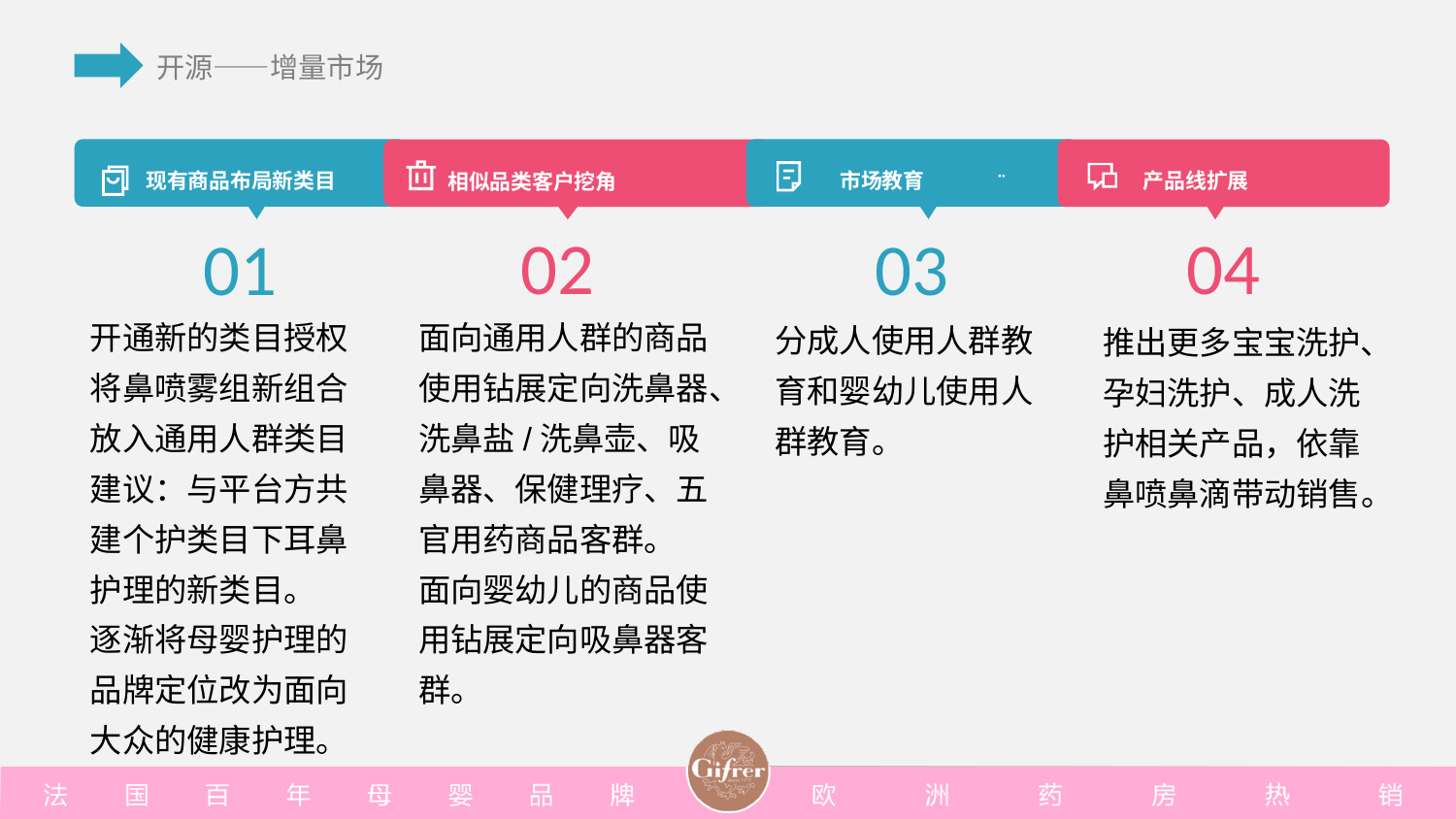

现有商品布局新类目
产品线扩展
市场教育
相似品类客户挖角

02
04
01
03
开通新的类目授权
将鼻喷雾组新组合放入通用人群类目
建议：与平台方共建个护类目下耳鼻护理的新类目。
逐渐将母婴护理的品牌定位改为面向大众的健康护理。
面向通用人群的商品使用钻展定向洗鼻器、洗鼻盐/洗鼻壶、吸鼻器、保健理疗、五官用药商品客群。
面向婴幼儿的商品使用钻展定向吸鼻器客群。
分成人使用人群教育和婴幼儿使用人群教育。
推出更多宝宝洗护、孕妇洗护、成人洗护相关产品，依靠鼻喷鼻滴带动销售。